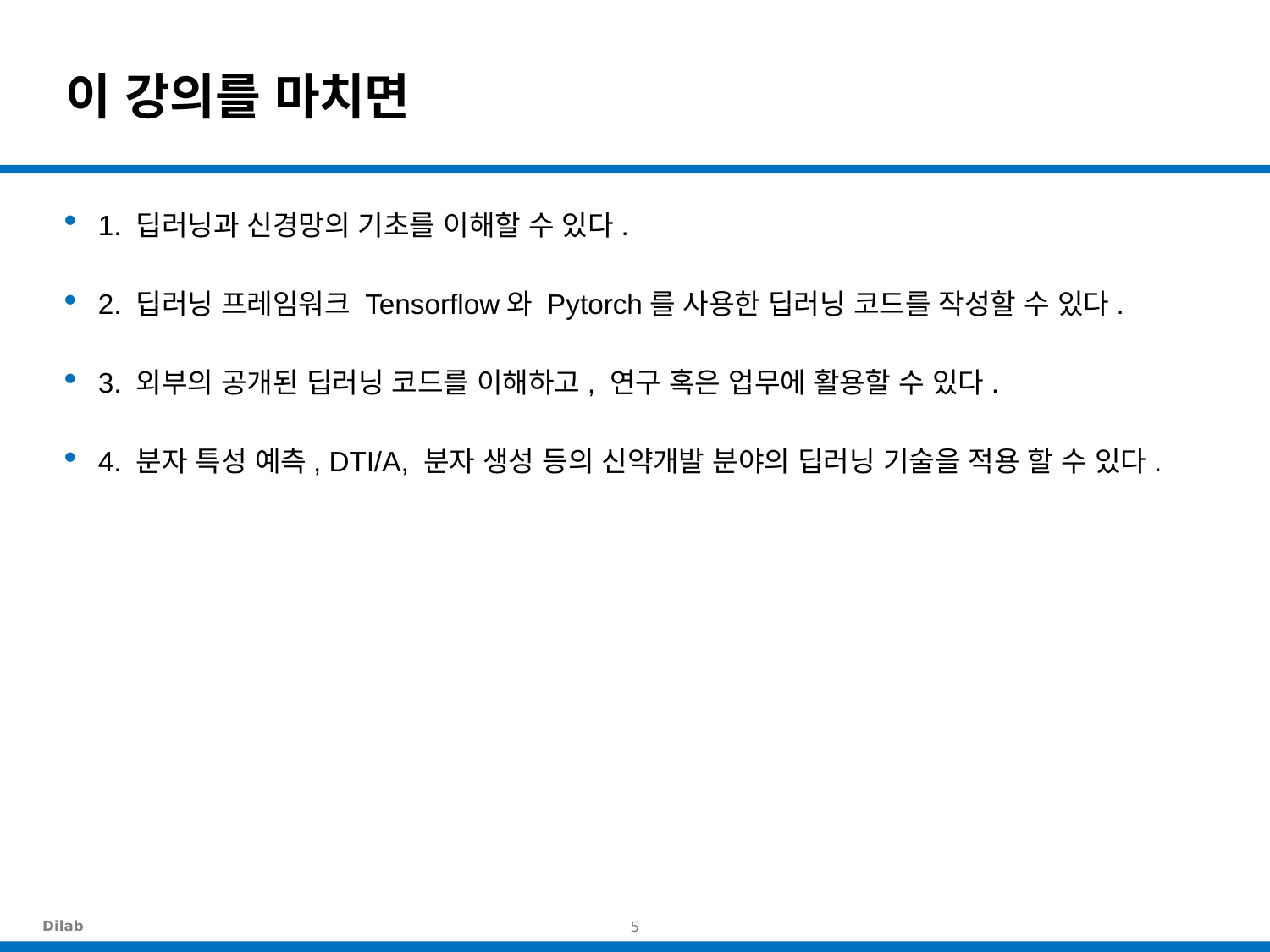

# 이 강의를 마치면
1. 딥러닝과 신경망의 기초를 이해할 수 있다.

2. 딥러닝 프레임워크 Tensorflow와 Pytorch를 사용한 딥러닝 코드를 작성할 수 있다.

3. 외부의 공개된 딥러닝 코드를 이해하고, 연구 혹은 업무에 활용할 수 있다.

4. 분자 특성 예측, DTI/A, 분자 생성 등의 신약개발 분야의 딥러닝 기술을 적용 할 수 있다.